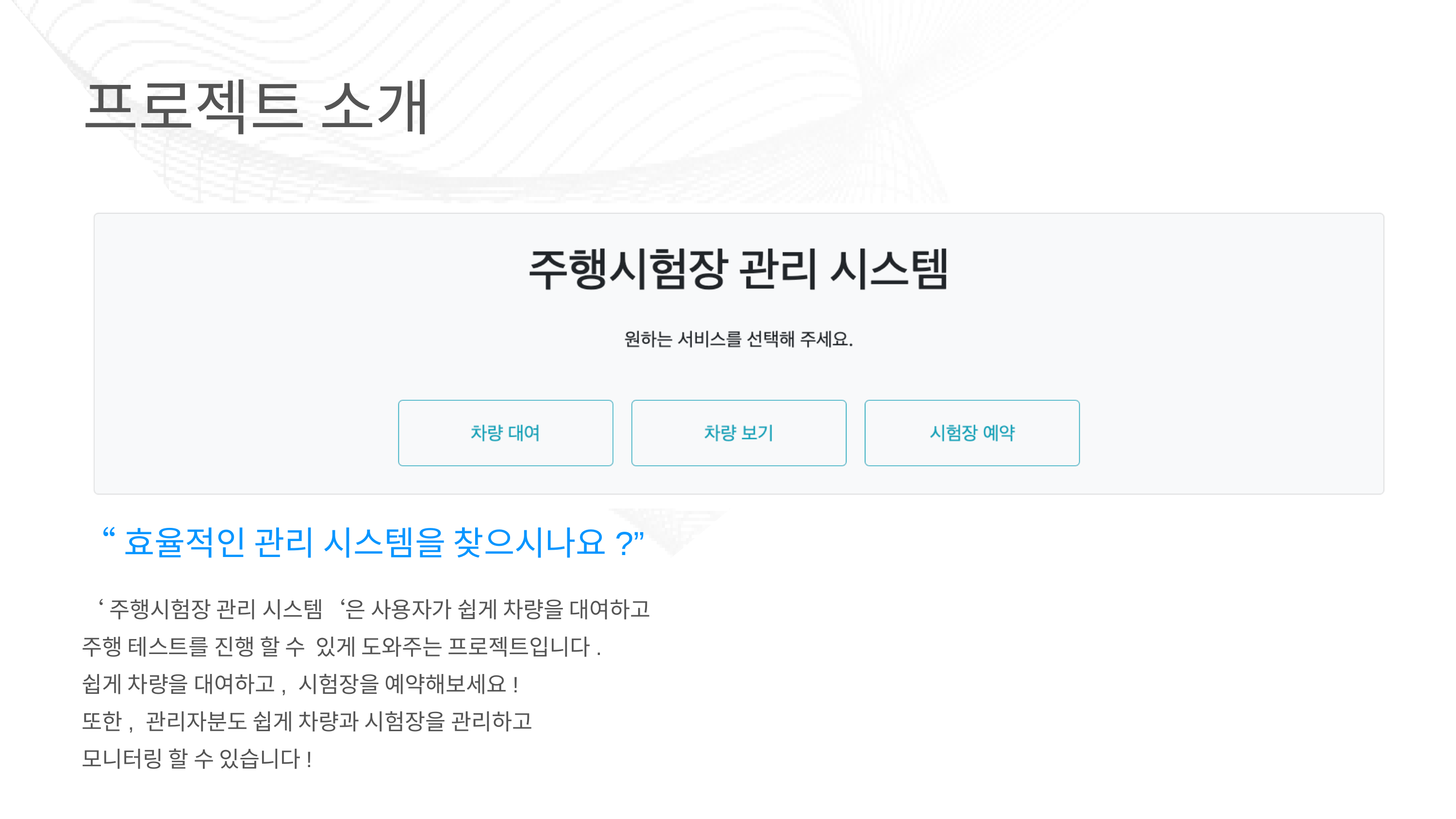

프로젝트 소개

“효율적인 관리 시스템을 찾으시나요?”
‘주행시험장 관리 시스템‘은 사용자가 쉽게 차량을 대여하고
주행 테스트를 진행 할 수  있게 도와주는 프로젝트입니다.
쉽게 차량을 대여하고, 시험장을 예약해보세요!
또한, 관리자분도 쉽게 차량과 시험장을 관리하고
모니터링 할 수 있습니다!